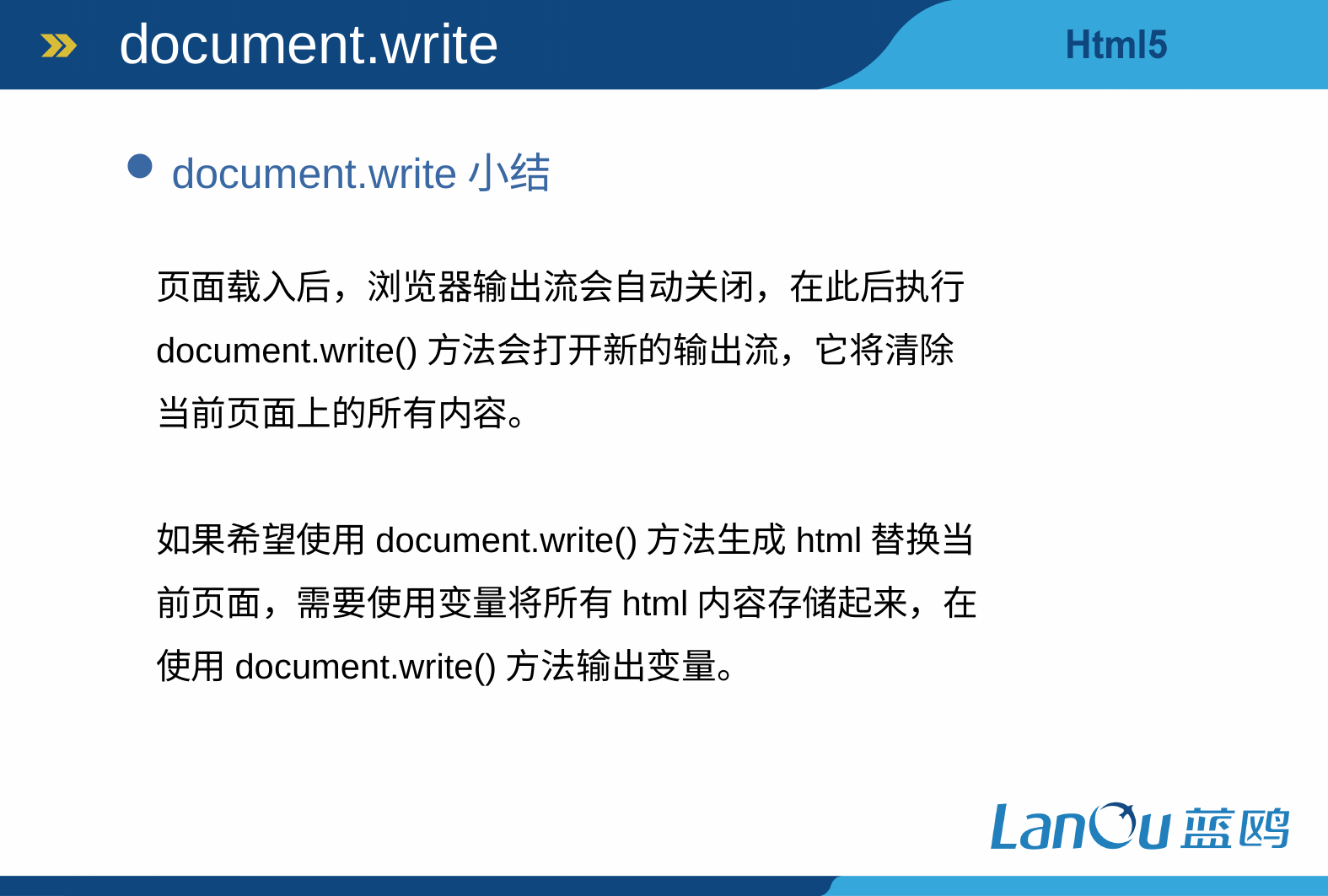

document.write
document.write小结

页面载入后，浏览器输出流会自动关闭，在此后执行document.write()方法会打开新的输出流，它将清除当前页面上的所有内容。

如果希望使用document.write()方法生成html替换当前页面，需要使用变量将所有html内容存储起来，在使用document.write()方法输出变量。